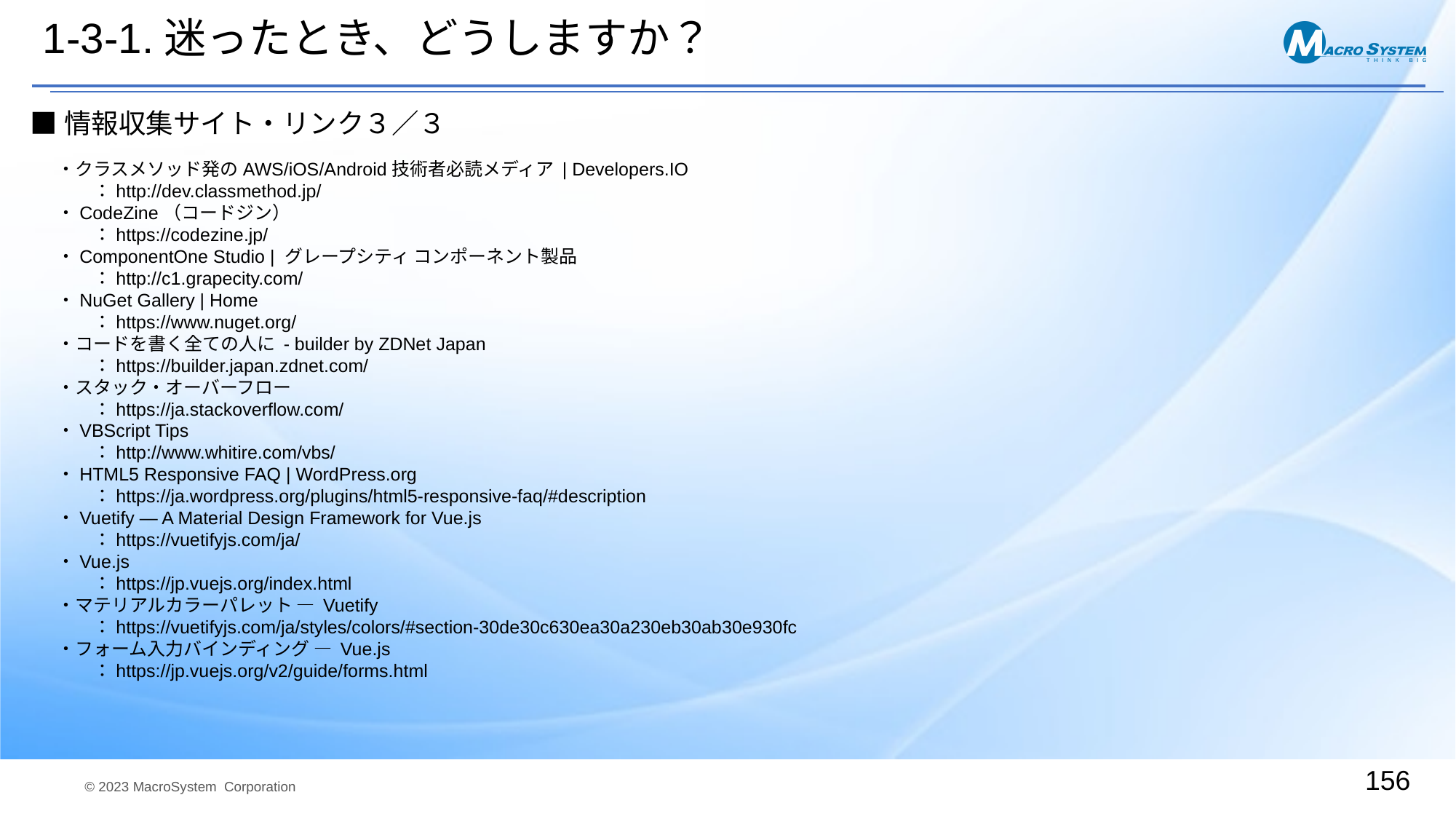

# 1-3-1.迷ったとき、どうしますか？
■情報収集サイト・リンク３／３
・クラスメソッド発のAWS/iOS/Android技術者必読メディア | Developers.IO
　　：http://dev.classmethod.jp/
・CodeZine（コードジン）
　　：https://codezine.jp/
・ComponentOne Studio | グレープシティ コンポーネント製品
　　：http://c1.grapecity.com/
・NuGet Gallery | Home
　　：https://www.nuget.org/
・コードを書く全ての人に - builder by ZDNet Japan
　　：https://builder.japan.zdnet.com/
・スタック・オーバーフロー
　　：https://ja.stackoverflow.com/
・VBScript Tips
　　：http://www.whitire.com/vbs/
・HTML5 Responsive FAQ | WordPress.org
　　：https://ja.wordpress.org/plugins/html5-responsive-faq/#description
・Vuetify — A Material Design Framework for Vue.js
　　：https://vuetifyjs.com/ja/
・Vue.js
　　：https://jp.vuejs.org/index.html
・マテリアルカラーパレット — Vuetify
　　：https://vuetifyjs.com/ja/styles/colors/#section-30de30c630ea30a230eb30ab30e930fc
・フォーム入力バインディング — Vue.js
　　：https://jp.vuejs.org/v2/guide/forms.html